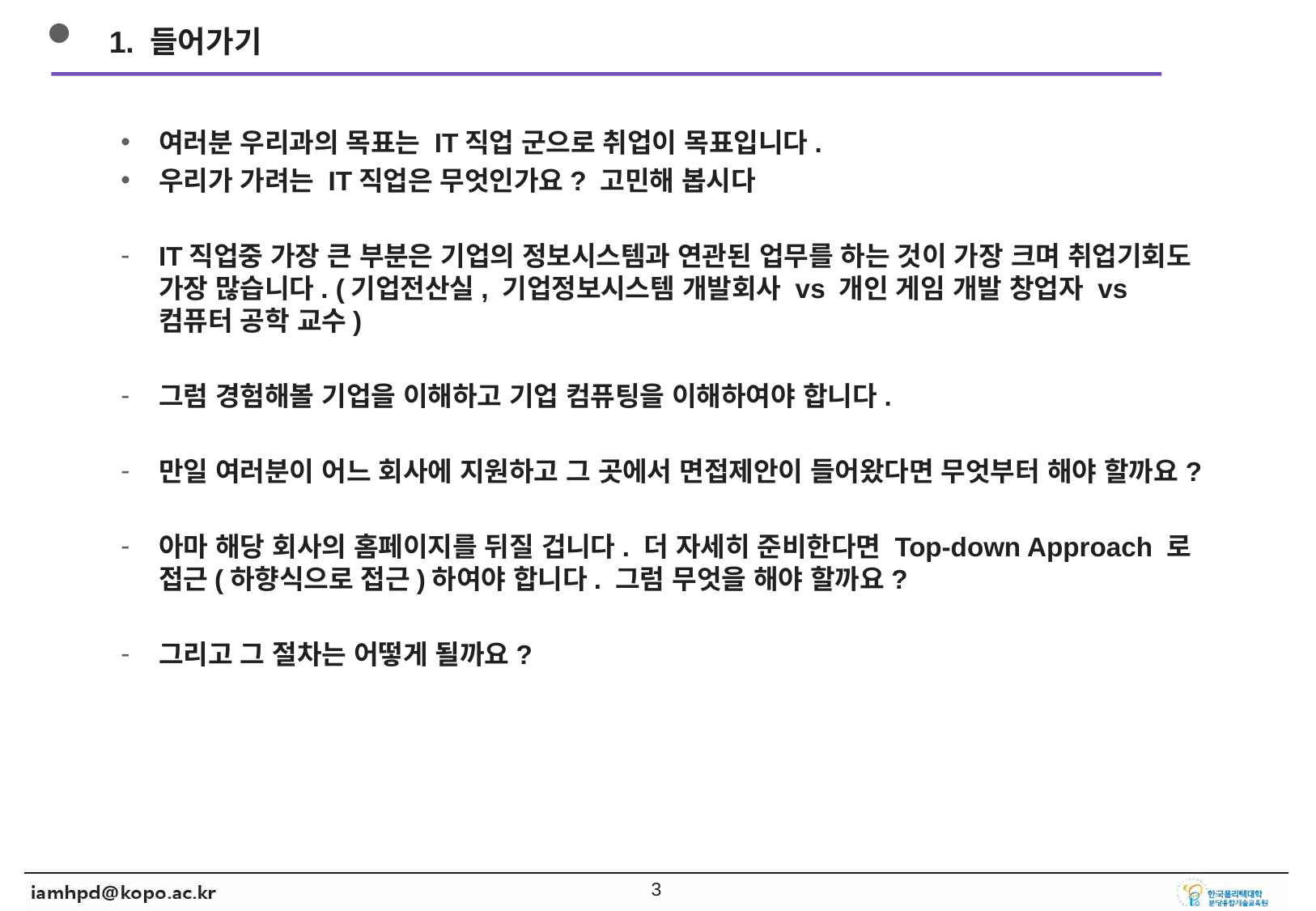

1. 들어가기
여러분 우리과의 목표는 IT직업 군으로 취업이 목표입니다.
우리가 가려는 IT직업은 무엇인가요? 고민해 봅시다

IT직업중 가장 큰 부분은 기업의 정보시스템과 연관된 업무를 하는 것이 가장 크며 취업기회도 가장 많습니다. (기업전산실, 기업정보시스템 개발회사 vs 개인 게임 개발 창업자 vs 컴퓨터 공학 교수)

그럼 경험해볼 기업을 이해하고 기업 컴퓨팅을 이해하여야 합니다.

만일 여러분이 어느 회사에 지원하고 그 곳에서 면접제안이 들어왔다면 무엇부터 해야 할까요?

아마 해당 회사의 홈페이지를 뒤질 겁니다. 더 자세히 준비한다면 Top-down Approach 로 접근(하향식으로 접근)하여야 합니다. 그럼 무엇을 해야 할까요?

그리고 그 절차는 어떻게 될까요?먼저 해당기업 또는 유사기업(만일 위탁업체 (out-sourcing)나 구축업체라면 해당 업종 대표회사의(해당업체가 은행권시스템개발사라면 은행사의)) 의 조직 도를 확보하셔요
3